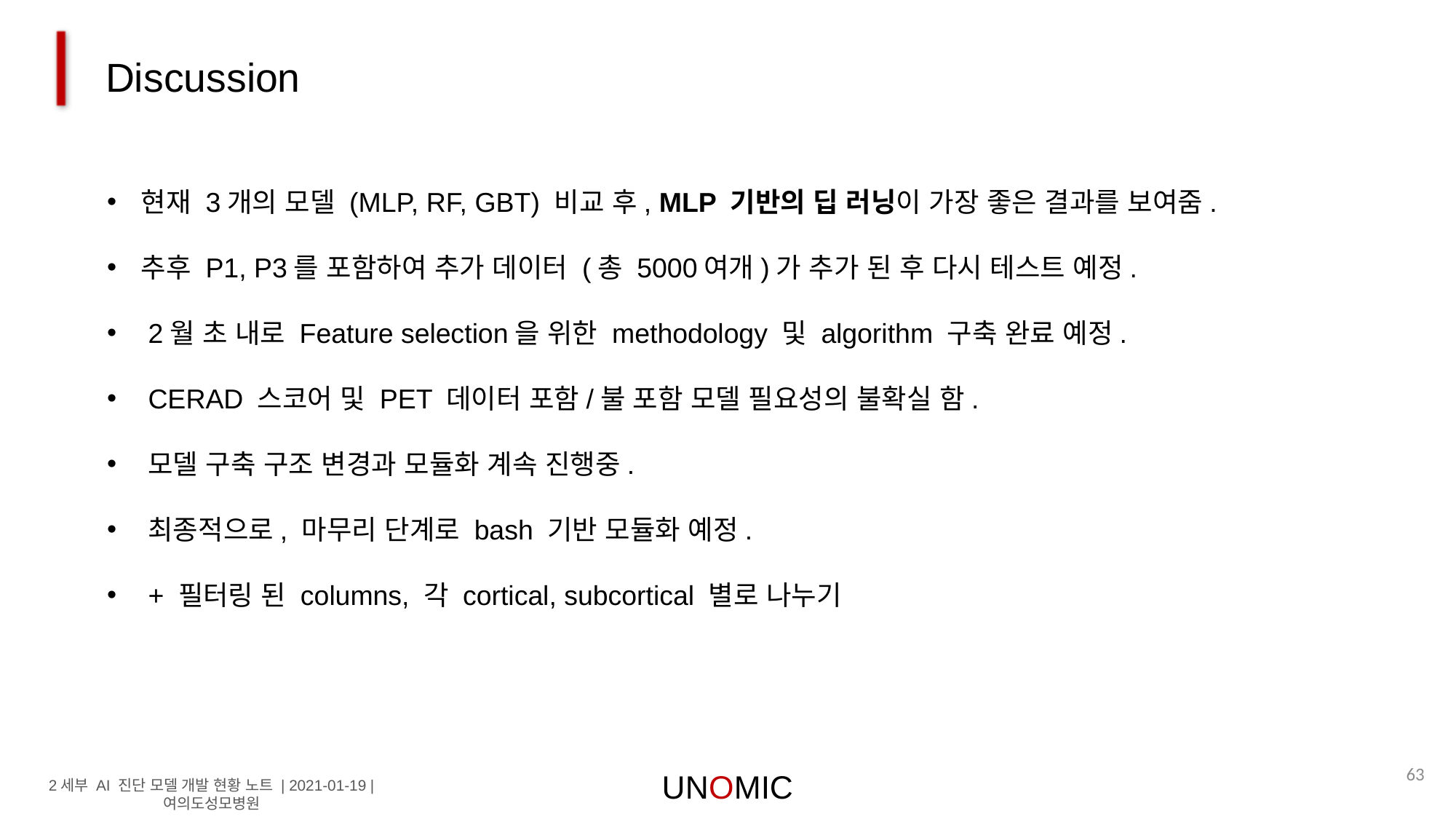

Discussion

현재 3개의 모델 (MLP, RF, GBT) 비교 후, MLP 기반의 딥 러닝이 가장 좋은 결과를 보여줌.
추후 P1, P3를 포함하여 추가 데이터 (총 5000여개)가 추가 된 후 다시 테스트 예정.
2월 초 내로 Feature selection을 위한 methodology 및 algorithm 구축 완료 예정.
CERAD 스코어 및 PET 데이터 포함/불 포함 모델 필요성의 불확실 함.
모델 구축 구조 변경과 모듈화 계속 진행중.
최종적으로, 마무리 단계로 bash 기반 모듈화 예정.
+ 필터링 된 columns, 각 cortical, subcortical 별로 나누기

63
UNOMIC
2세부 AI 진단 모델 개발 현황 노트 | 2021-01-19 | 여의도성모병원